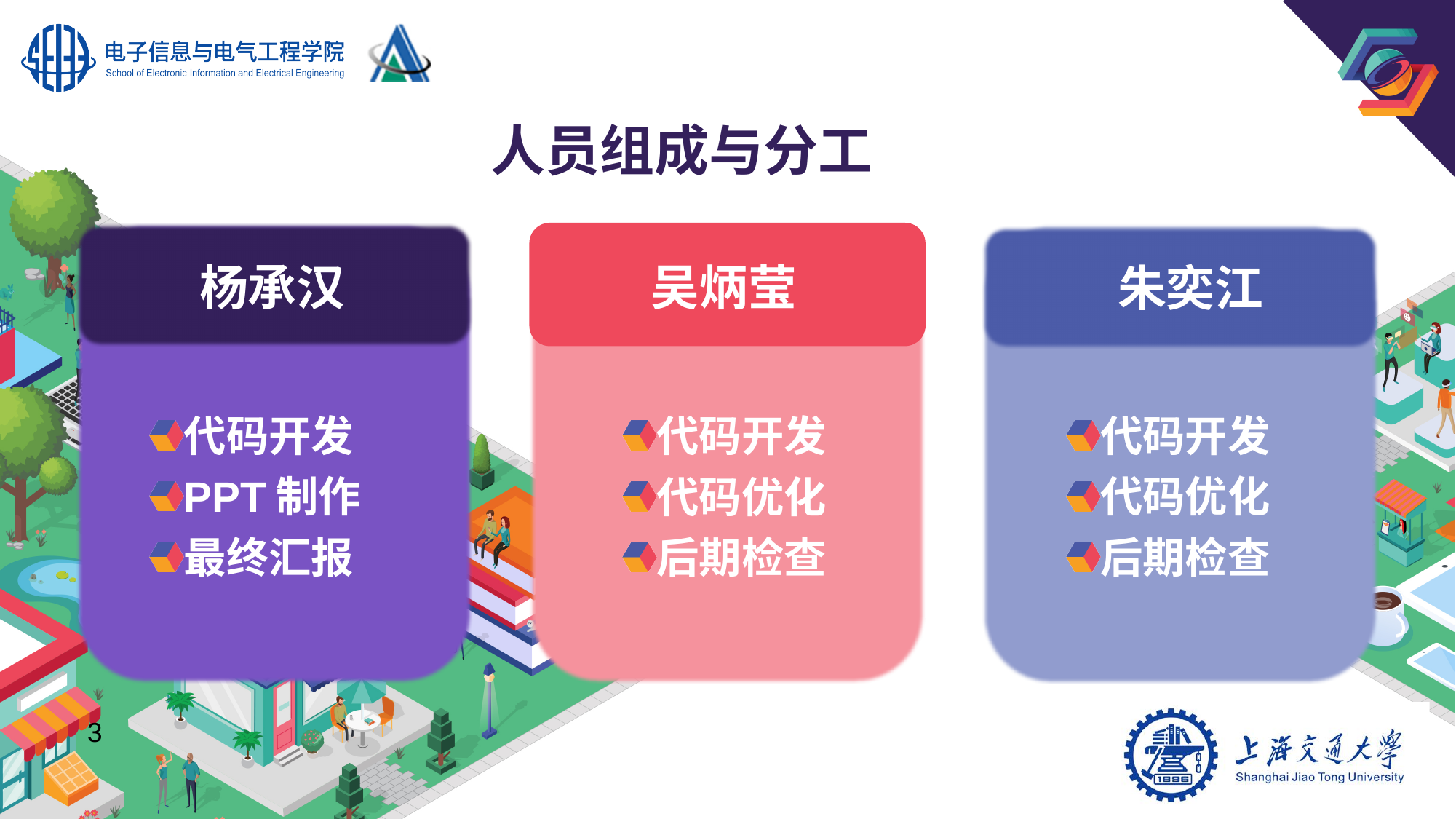

# 人员组成与分工
吴炳莹
杨承汉
朱奕江
代码开发
PPT制作
最终汇报

代码开发
代码优化
后期检查

代码开发
代码优化
后期检查

3
© 2019 SIGGRAPH. ALL RIGHTS RESERVED.